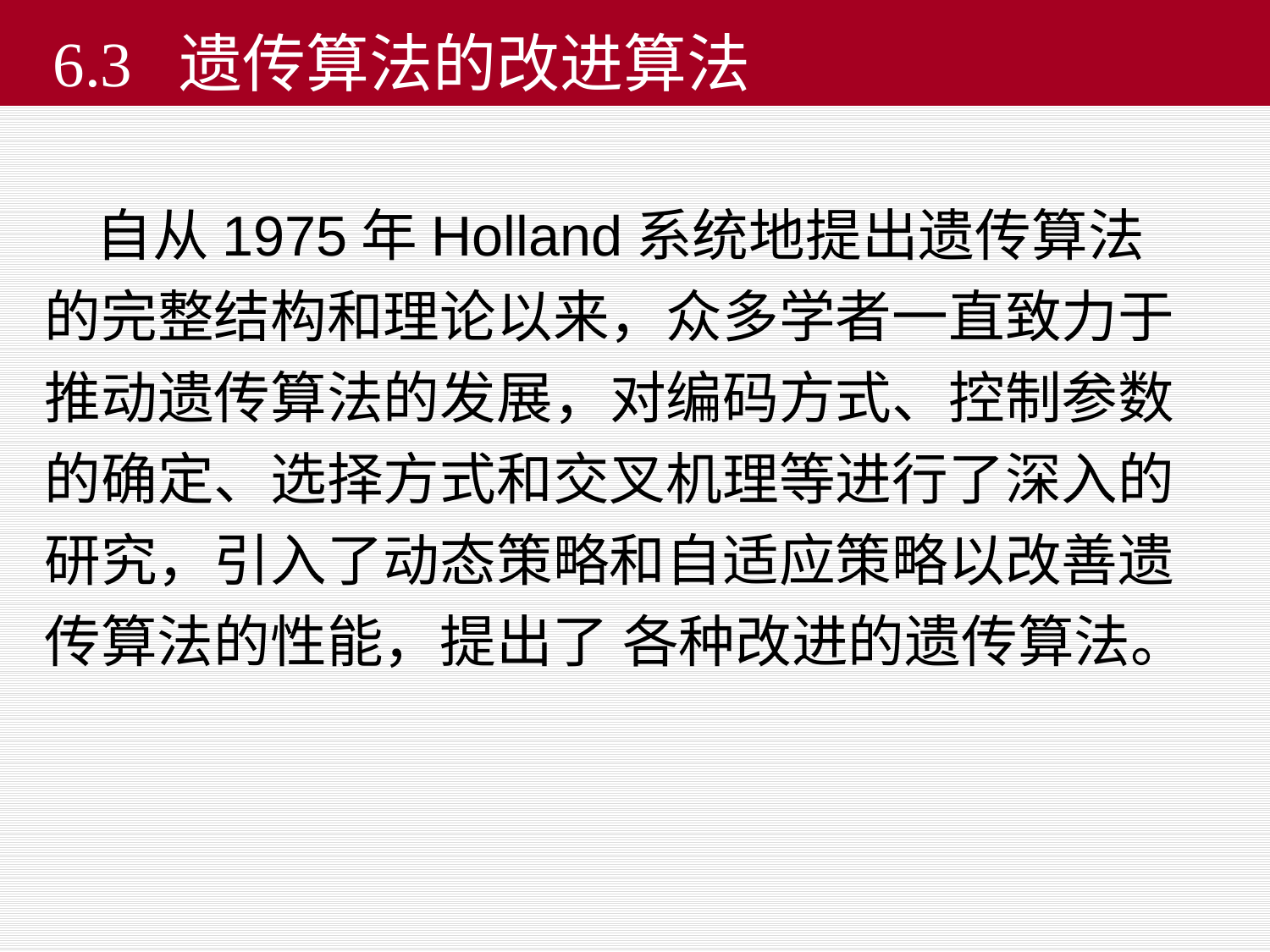

# 6.3  遗传算法的改进算法
   自从1975年Holland系统地提出遗传算法的完整结构和理论以来，众多学者一直致力于推动遗传算法的发展，对编码方式、控制参数的确定、选择方式和交叉机理等进行了深入的研究，引入了动态策略和自适应策略以改善遗传算法的性能，提出了 各种改进的遗传算法。
102